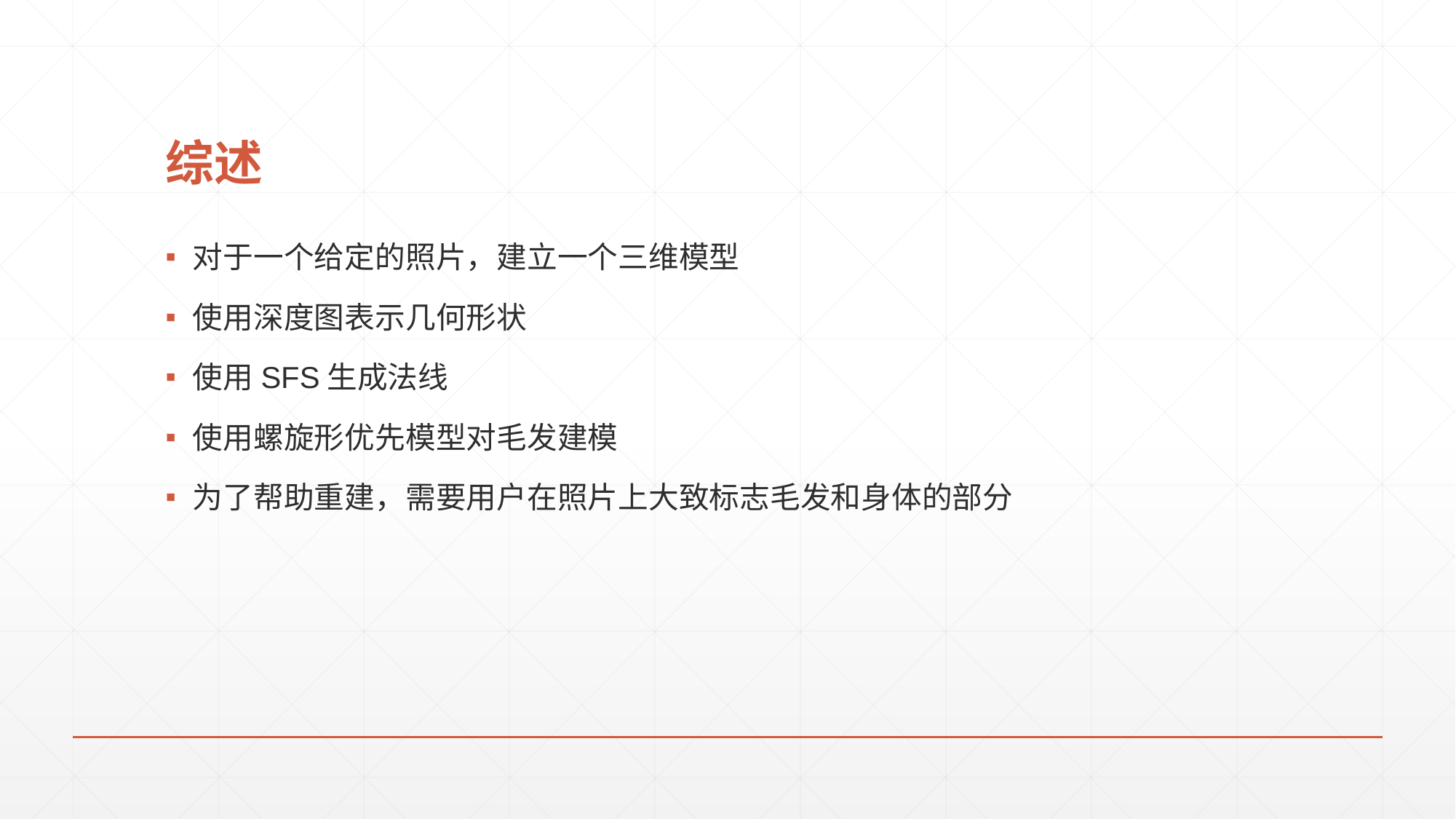

# 综述
对于一个给定的照片，建立一个三维模型
使用深度图表示几何形状
使用SFS生成法线
使用螺旋形优先模型对毛发建模
为了帮助重建，需要用户在照片上大致标志毛发和身体的部分